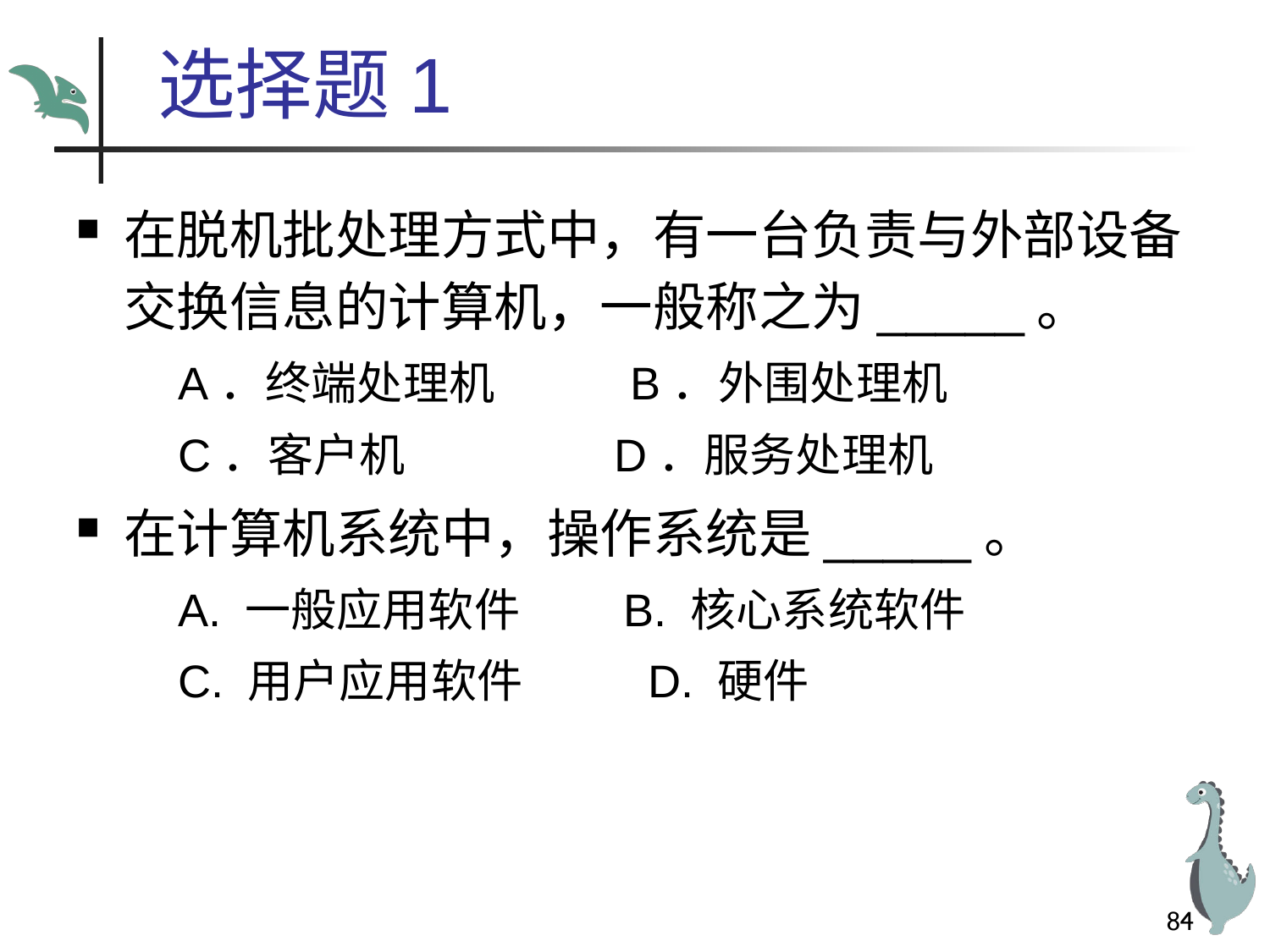

# 选择题1
在脱机批处理方式中，有一台负责与外部设备交换信息的计算机，一般称之为_____。
   A．终端处理机            B．外围处理机
   C．客户机                   D．服务处理机
在计算机系统中，操作系统是_____。
   A. 一般应用软件 	     B. 核心系统软件
   C. 用户应用软件           D. 硬件
84